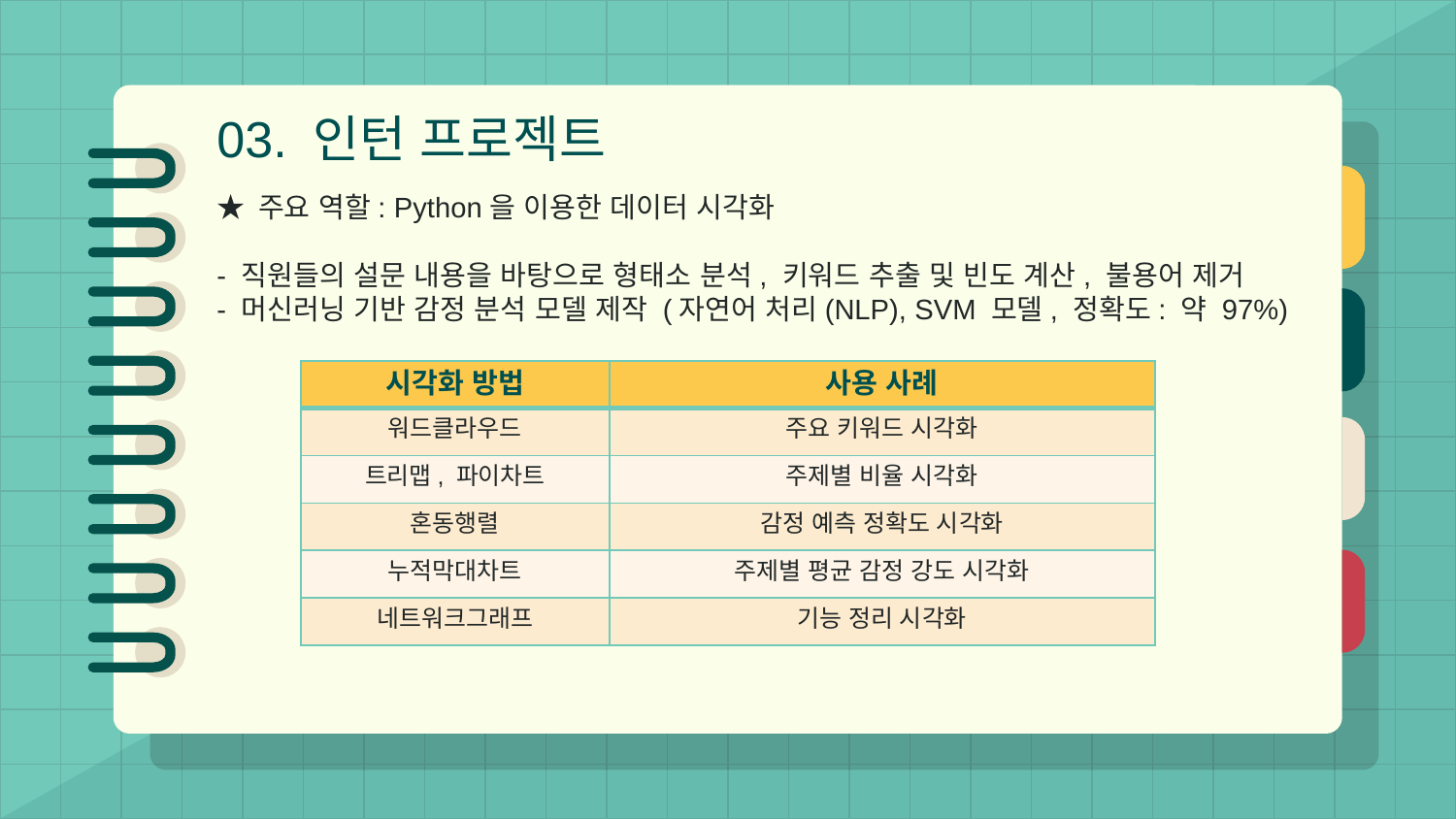

03. 인턴 프로젝트
★ 주요 역할: Python을 이용한 데이터 시각화

- 직원들의 설문 내용을 바탕으로 형태소 분석, 키워드 추출 및 빈도 계산, 불용어 제거
- 머신러닝 기반 감정 분석 모델 제작 (자연어 처리(NLP), SVM 모델, 정확도: 약 97%)
| 시각화 방법 | 사용 사례 |
| --- | --- |
| 워드클라우드 | 주요 키워드 시각화 |
| 트리맵, 파이차트 | 주제별 비율 시각화 |
| 혼동행렬 | 감정 예측 정확도 시각화 |
| 누적막대차트 | 주제별 평균 감정 강도 시각화 |
| 네트워크그래프 | 기능 정리 시각화 |